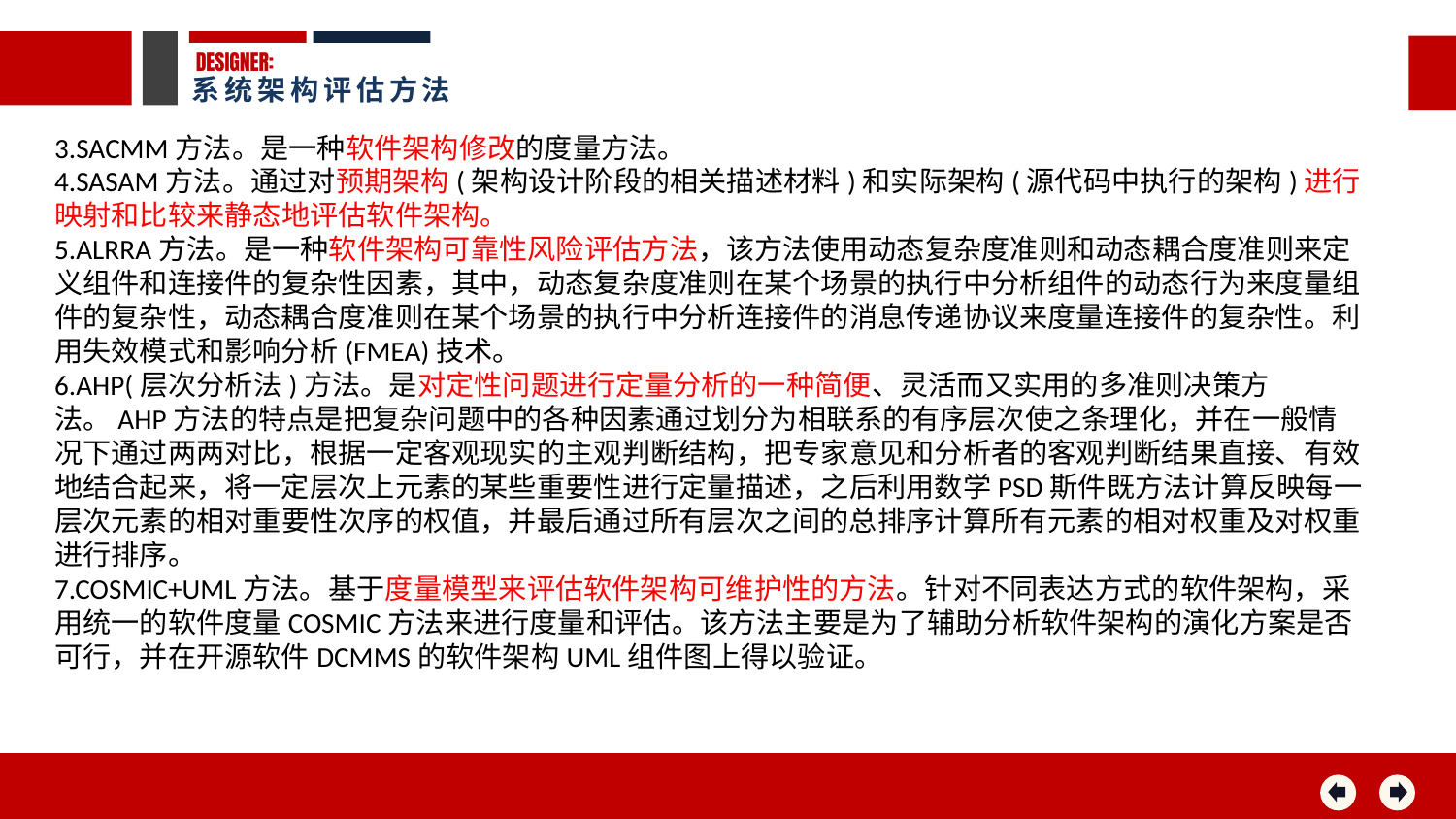

DESIGNER:
系统架构评估方法
3.SACMM方法。是一种软件架构修改的度量方法。
4.SASAM方法。通过对预期架构(架构设计阶段的相关描述材料)和实际架构(源代码中执行的架构)进行映射和比较来静态地评估软件架构。
5.ALRRA方法。是一种软件架构可靠性风险评估方法，该方法使用动态复杂度准则和动态耦合度准则来定义组件和连接件的复杂性因素，其中，动态复杂度准则在某个场景的执行中分析组件的动态行为来度量组件的复杂性，动态耦合度准则在某个场景的执行中分析连接件的消息传递协议来度量连接件的复杂性。利用失效模式和影响分析(FMEA)技术。
6.AHP(层次分析法)方法。是对定性问题进行定量分析的一种简便、灵活而又实用的多准则决策方法。AHP方法的特点是把复杂问题中的各种因素通过划分为相联系的有序层次使之条理化，并在一般情况下通过两两对比，根据一定客观现实的主观判断结构，把专家意见和分析者的客观判断结果直接、有效地结合起来，将一定层次上元素的某些重要性进行定量描述，之后利用数学PSD斯件既方法计算反映每一层次元素的相对重要性次序的权值，并最后通过所有层次之间的总排序计算所有元素的相对权重及对权重进行排序。
7.COSMIC+UML方法。基于度量模型来评估软件架构可维护性的方法。针对不同表达方式的软件架构，采用统一的软件度量COSMIC方法来进行度量和评估。该方法主要是为了辅助分析软件架构的演化方案是否可行，并在开源软件DCMMS的软件架构UML组件图上得以验证。